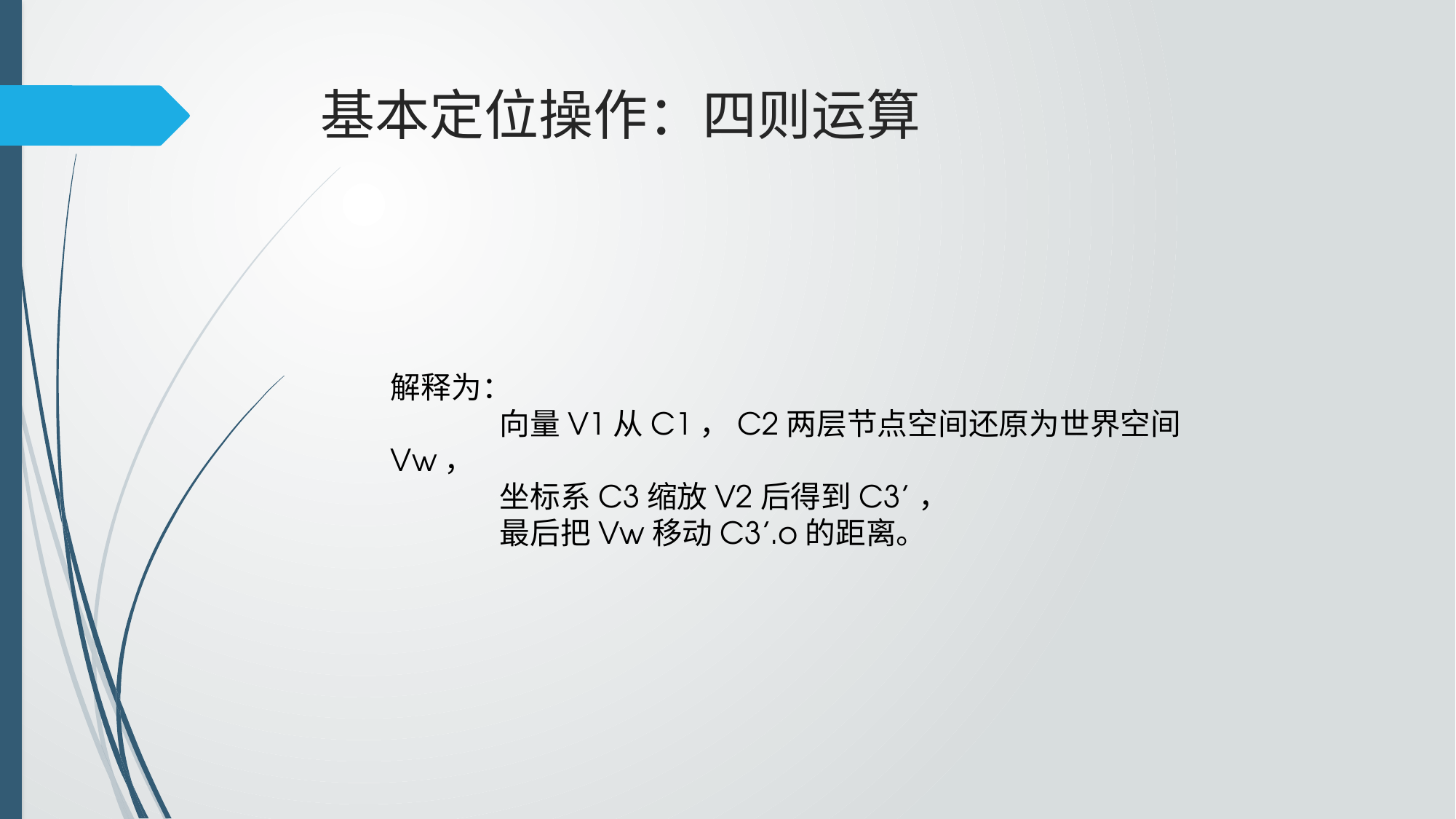

# 基本定位操作：四则运算
解释为：
	向量V1从C1，C2两层节点空间还原为世界空间Vw，
	坐标系C3缩放V2后得到C3’，
	最后把Vw移动C3’.o的距离。